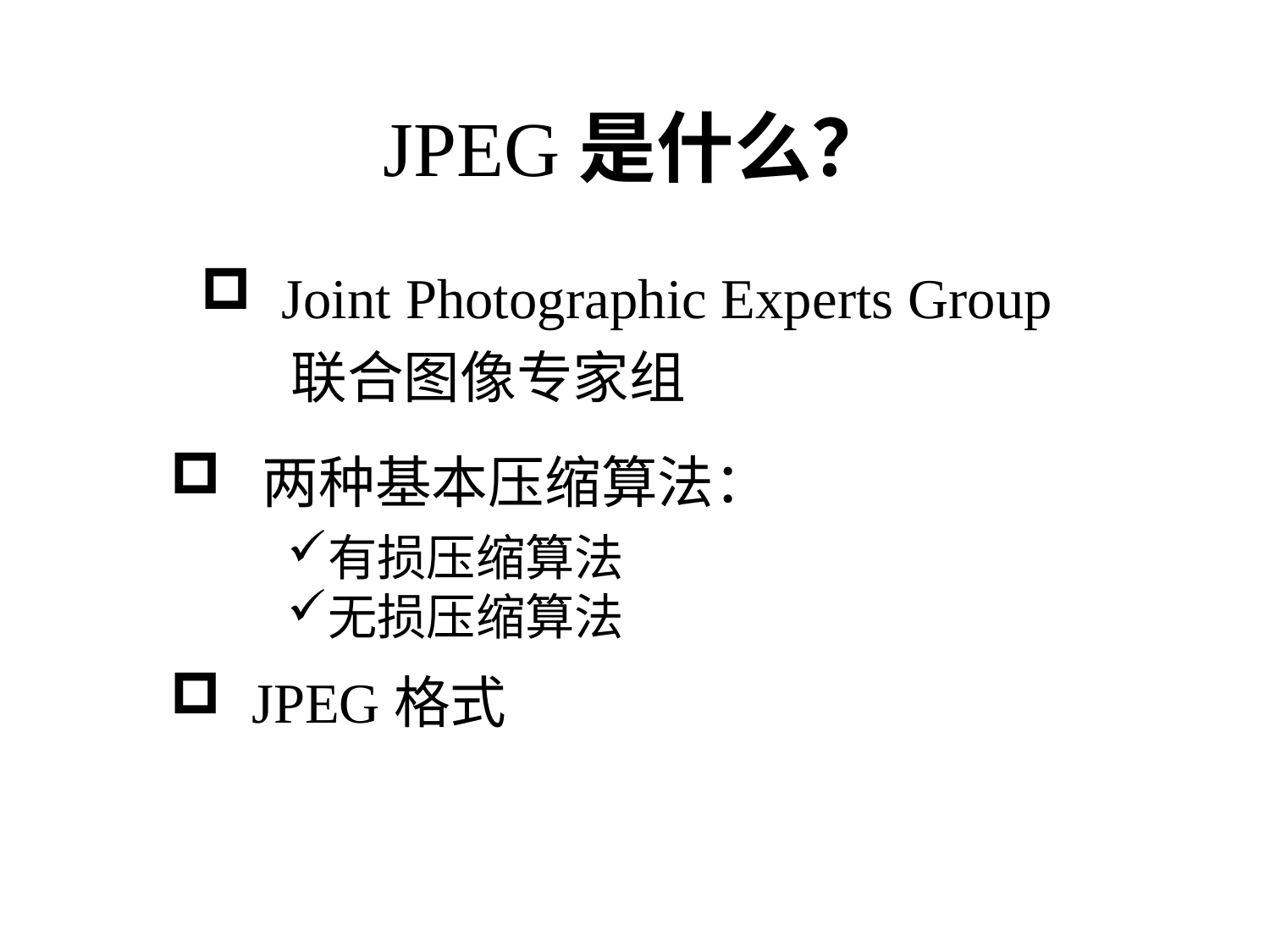

# JPEG是什么？
  Joint Photographic Experts Group
      联合图像专家组
  两种基本压缩算法：
有损压缩算法
无损压缩算法
  JPEG格式